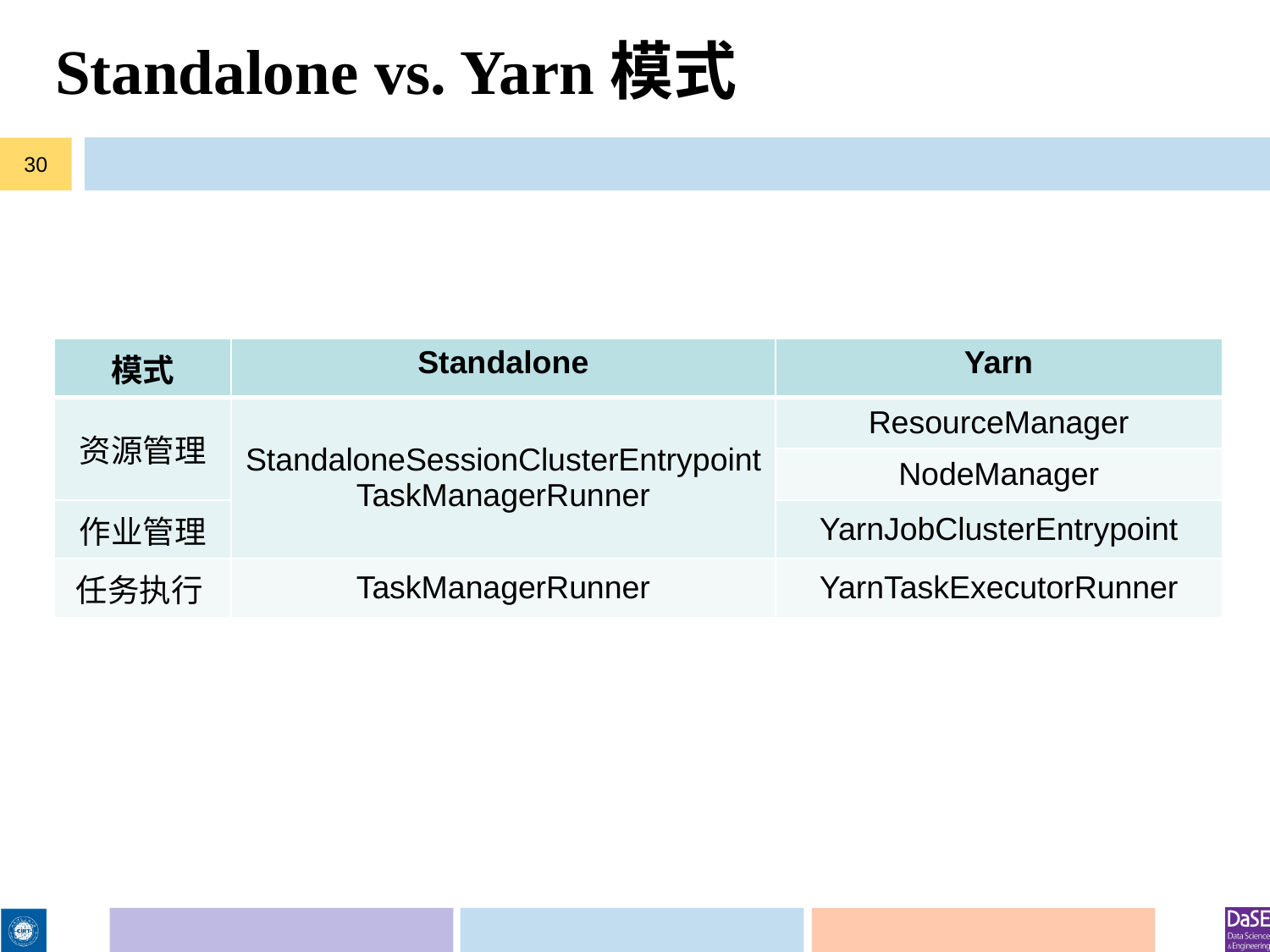

# Standalone vs. Yarn模式
30
| 模式 | Standalone | Yarn |
| --- | --- | --- |
| 资源管理 | StandaloneSessionClusterEntrypoint TaskManagerRunner | ResourceManager |
|  |  | NodeManager |
| 作业管理 |  | YarnJobClusterEntrypoint |
| 任务执行 | TaskManagerRunner | YarnTaskExecutorRunner |